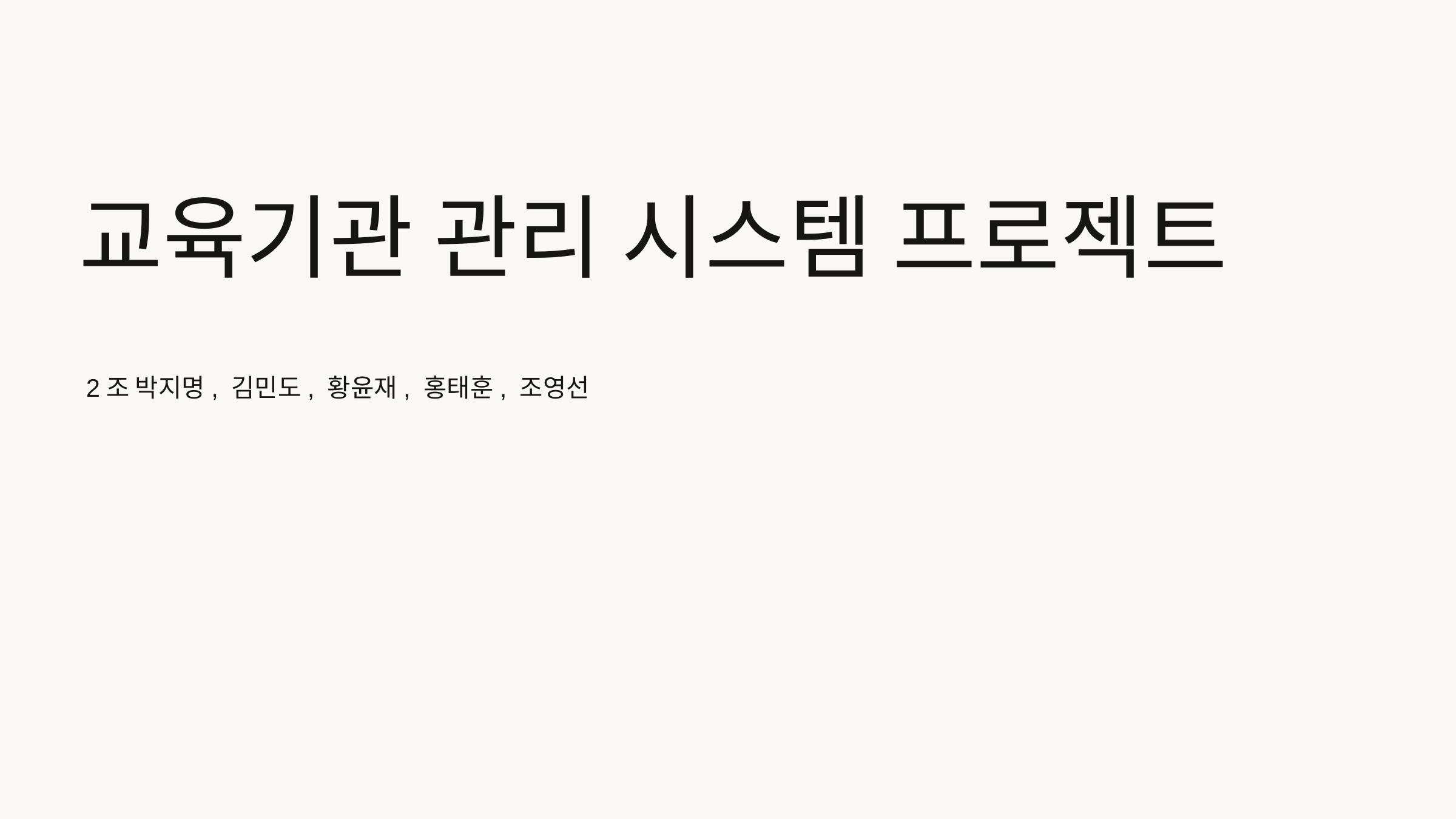

교육기관 관리 시스템 프로젝트
2조 박지명, 김민도, 황윤재, 홍태훈, 조영선